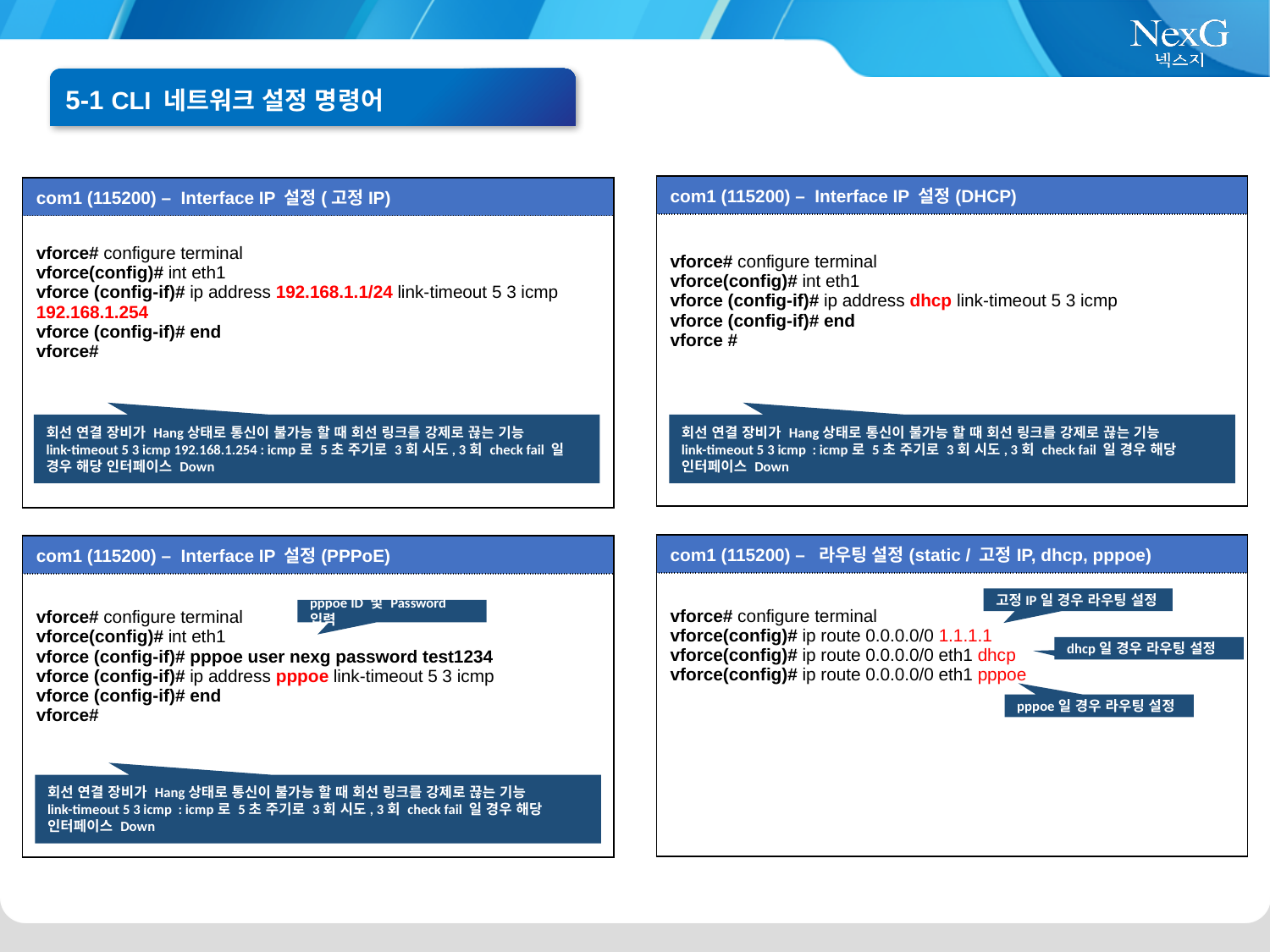

5-1 CLI 네트워크 설정 명령어
| com1 (115200) – Interface IP 설정(DHCP) |
| --- |
| vforce# configure terminal vforce(config)# int eth1 vforce (config-if)# ip address dhcp link-timeout 5 3 icmp vforce (config-if)# end vforce # |
| com1 (115200) – Interface IP 설정(고정IP) |
| --- |
| vforce# configure terminal vforce(config)# int eth1 vforce (config-if)# ip address 192.168.1.1/24 link-timeout 5 3 icmp 192.168.1.254 vforce (config-if)# end vforce# |
회선 연결 장비가 Hang상태로 통신이 불가능 할 때 회선 링크를 강제로 끊는 기능
link-timeout 5 3 icmp 192.168.1.254 : icmp로 5초 주기로 3회 시도, 3회 check fail 일 경우 해당 인터페이스 Down
회선 연결 장비가 Hang상태로 통신이 불가능 할 때 회선 링크를 강제로 끊는 기능
link-timeout 5 3 icmp  : icmp로 5초 주기로 3회 시도, 3회 check fail 일 경우 해당 인터페이스 Down
| com1 (115200) – 라우팅 설정(static / 고정IP, dhcp, pppoe) |
| --- |
| vforce# configure terminal vforce(config)# ip route 0.0.0.0/0 1.1.1.1 vforce(config)# ip route 0.0.0.0/0 eth1 dhcp vforce(config)# ip route 0.0.0.0/0 eth1 pppoe |
| com1 (115200) – Interface IP 설정(PPPoE) |
| --- |
| vforce# configure terminal vforce(config)# int eth1 vforce (config-if)# pppoe user nexg password test1234 vforce (config-if)# ip address pppoe link-timeout 5 3 icmp vforce (config-if)# end vforce# |
고정IP일 경우 라우팅 설정
pppoe ID 및 Password 입력
dhcp일 경우 라우팅 설정
pppoe일 경우 라우팅 설정
회선 연결 장비가 Hang상태로 통신이 불가능 할 때 회선 링크를 강제로 끊는 기능
link-timeout 5 3 icmp  : icmp로 5초 주기로 3회 시도, 3회 check fail 일 경우 해당 인터페이스 Down